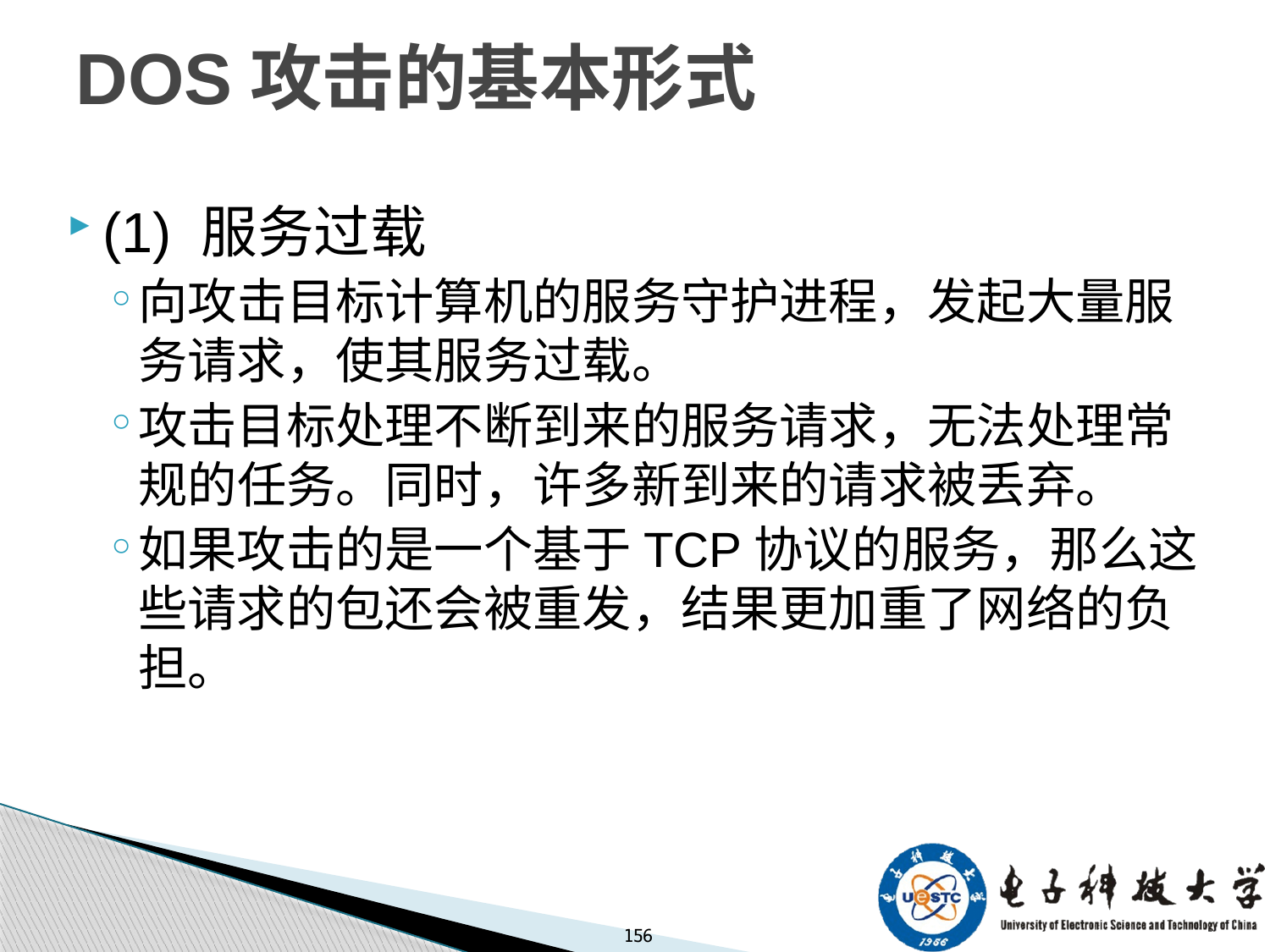

# DOS攻击的基本形式
(1) 服务过载
向攻击目标计算机的服务守护进程，发起大量服务请求，使其服务过载。
攻击目标处理不断到来的服务请求，无法处理常规的任务。同时，许多新到来的请求被丢弃。
如果攻击的是一个基于TCP协议的服务，那么这些请求的包还会被重发，结果更加重了网络的负担。

156